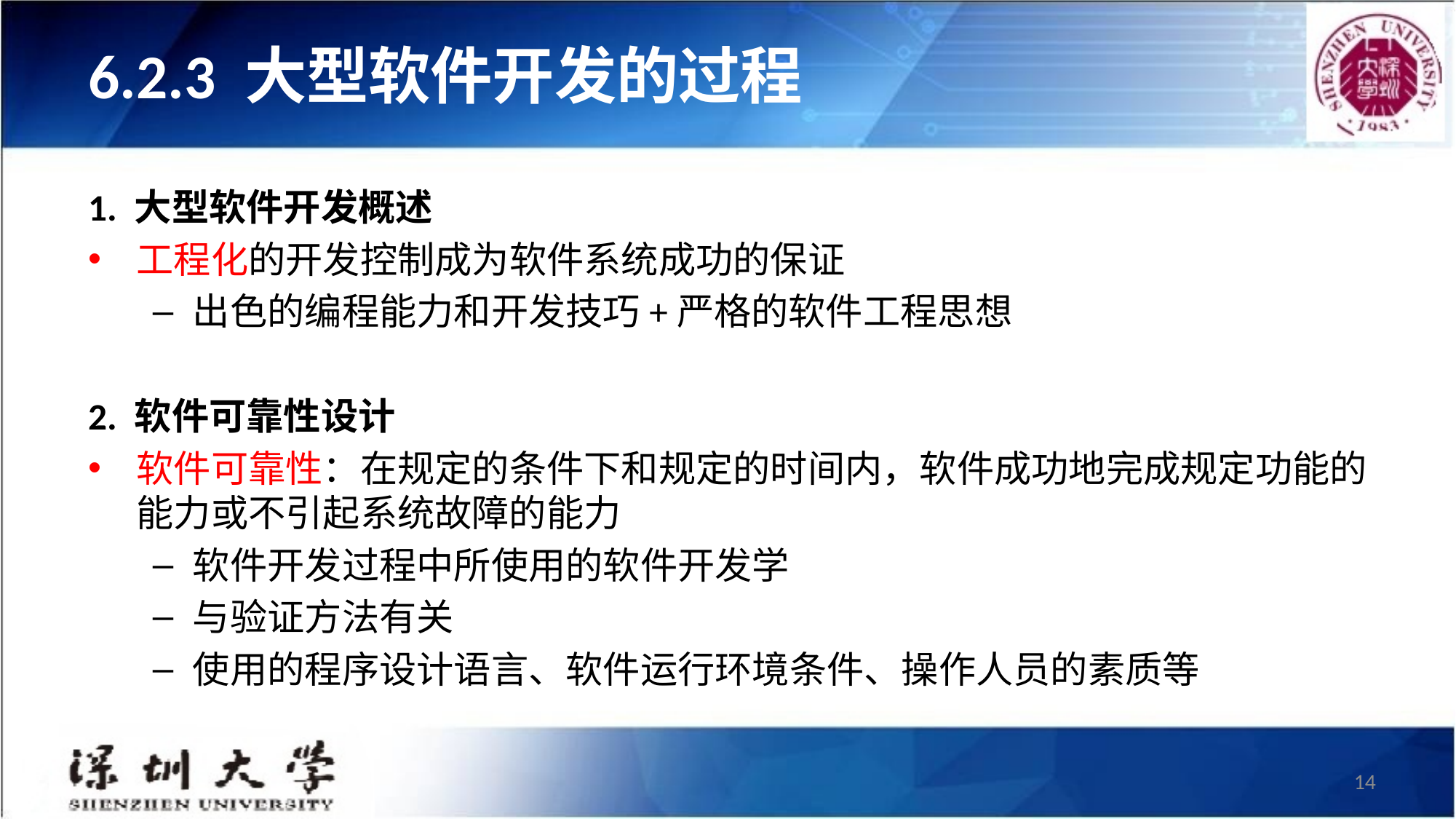

# 6.2.3 大型软件开发的过程
1. 大型软件开发概述
工程化的开发控制成为软件系统成功的保证
出色的编程能力和开发技巧+严格的软件工程思想

2. 软件可靠性设计
软件可靠性：在规定的条件下和规定的时间内，软件成功地完成规定功能的能力或不引起系统故障的能力
软件开发过程中所使用的软件开发学
与验证方法有关
使用的程序设计语言、软件运行环境条件、操作人员的素质等

14